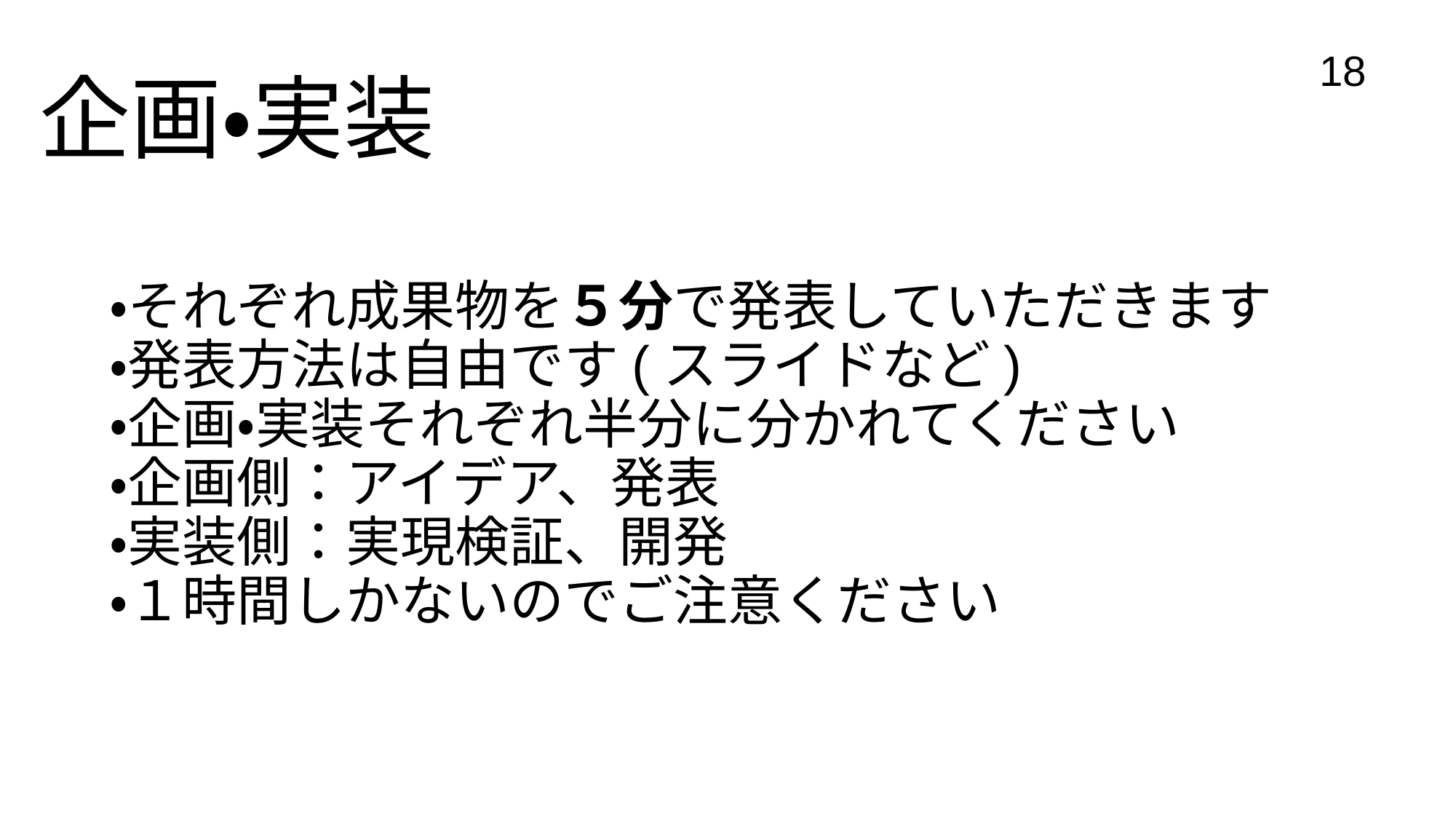

企画・実装
18
# ・それぞれ成果物を５分で発表していただきます ・発表方法は自由です(スライドなど) ・企画・実装それぞれ半分に分かれてください ・企画側：アイデア、発表 ・実装側：実現検証、開発 ・１時間しかないのでご注意ください